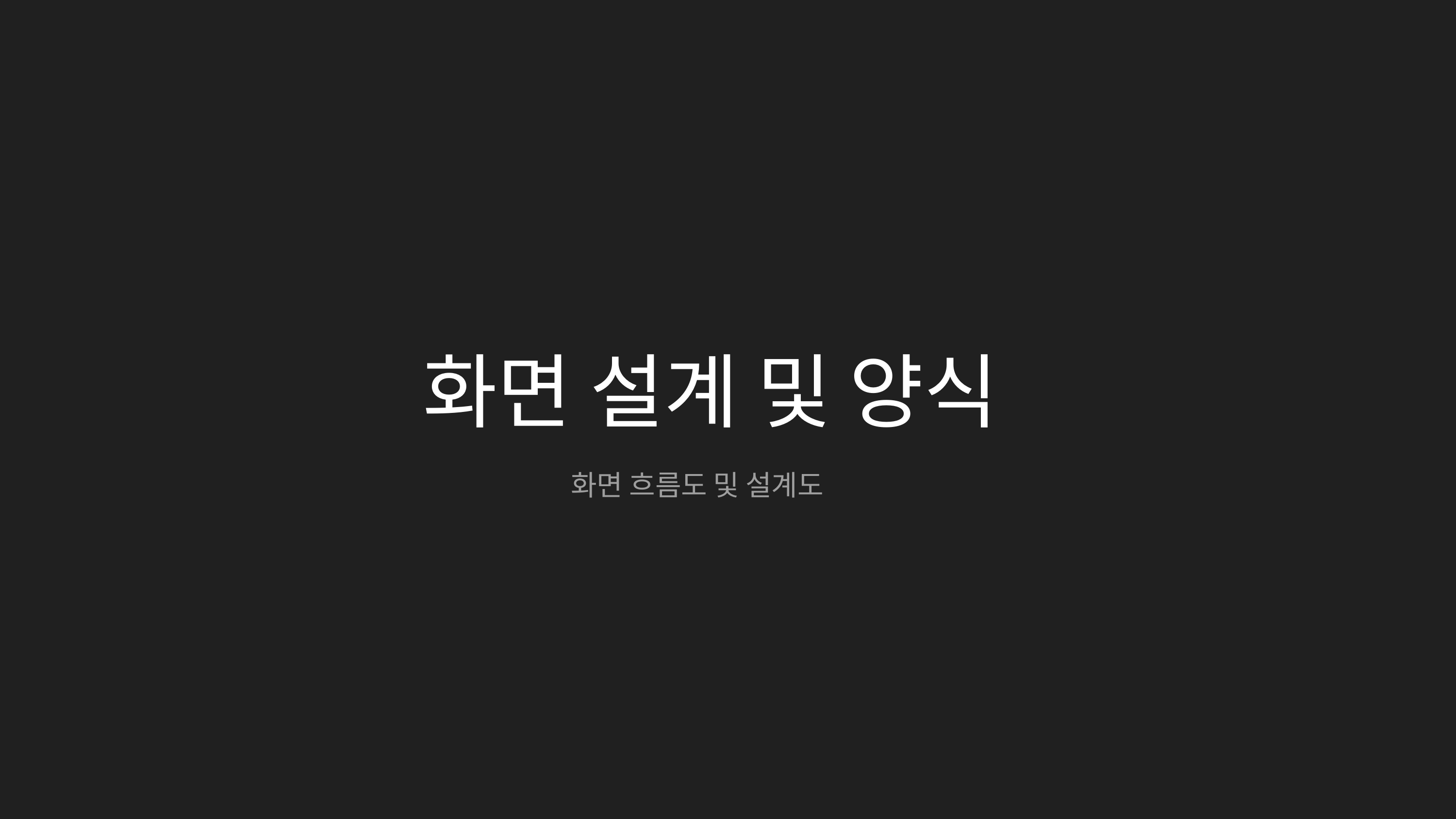

화면 설계 및 양식
화면 흐름도 및 설계도